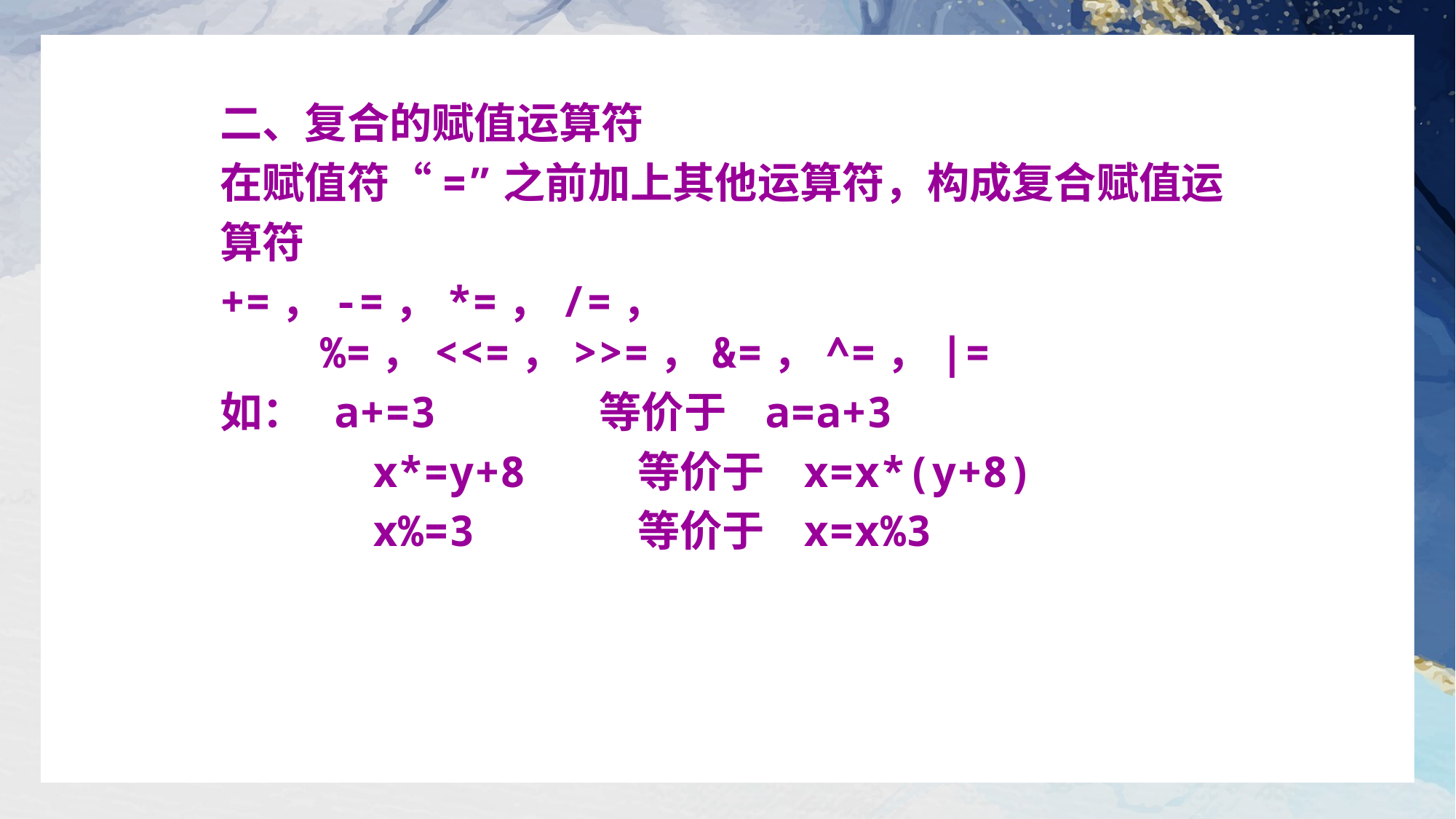

二、复合的赋值运算符
在赋值符“=”之前加上其他运算符，构成复合赋值运
算符
+=，-=，*=，/=，%=，<<=，>>=，&=，^=，|=
如：  a+=3      等价于   a=a+3
      x*=y+8    等价于   x=x*(y+8)
      x%=3      等价于   x=x%3